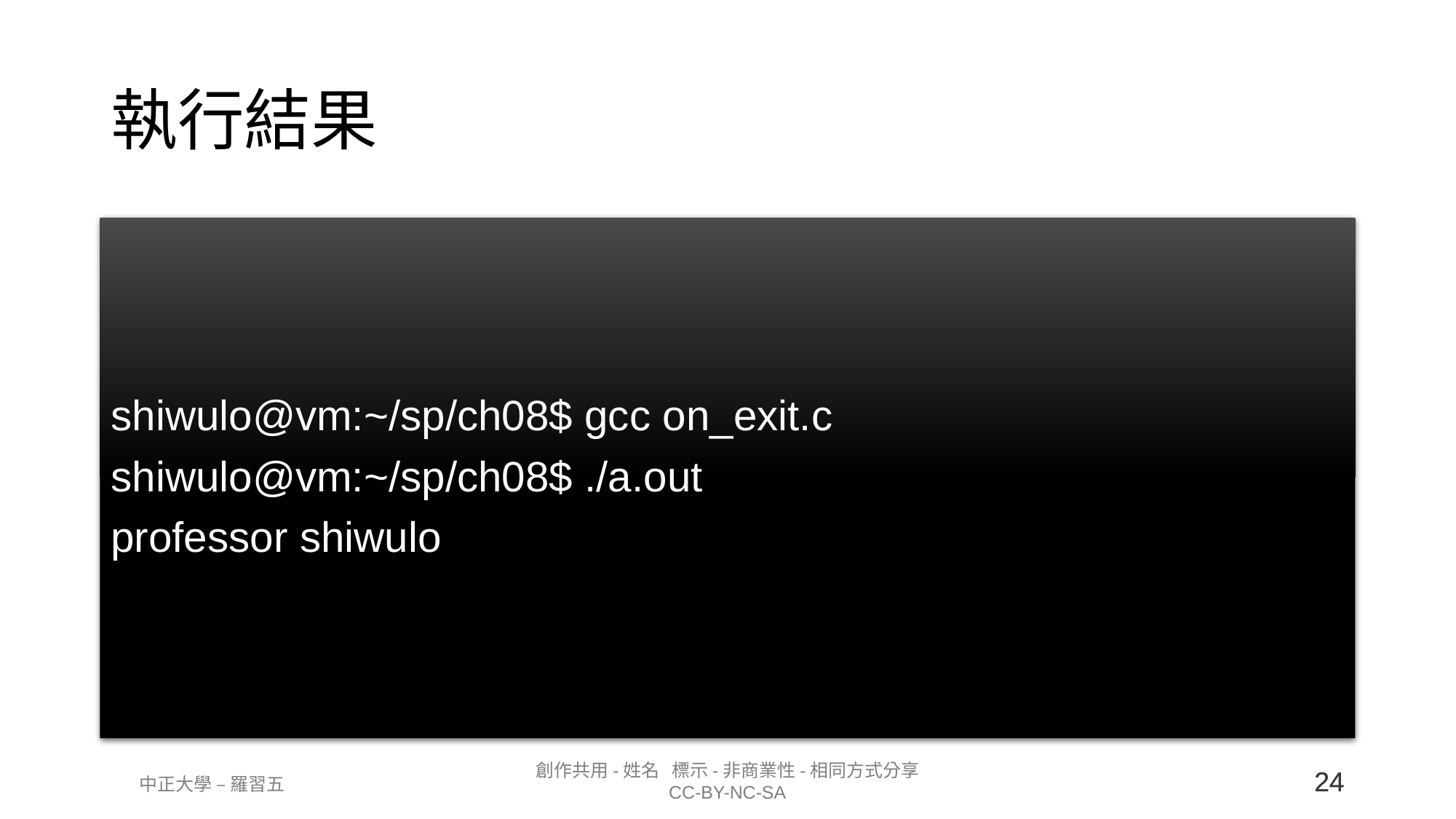

# 執行結果
shiwulo@vm:~/sp/ch08$ gcc on_exit.c
shiwulo@vm:~/sp/ch08$ ./a.out
professor shiwulo